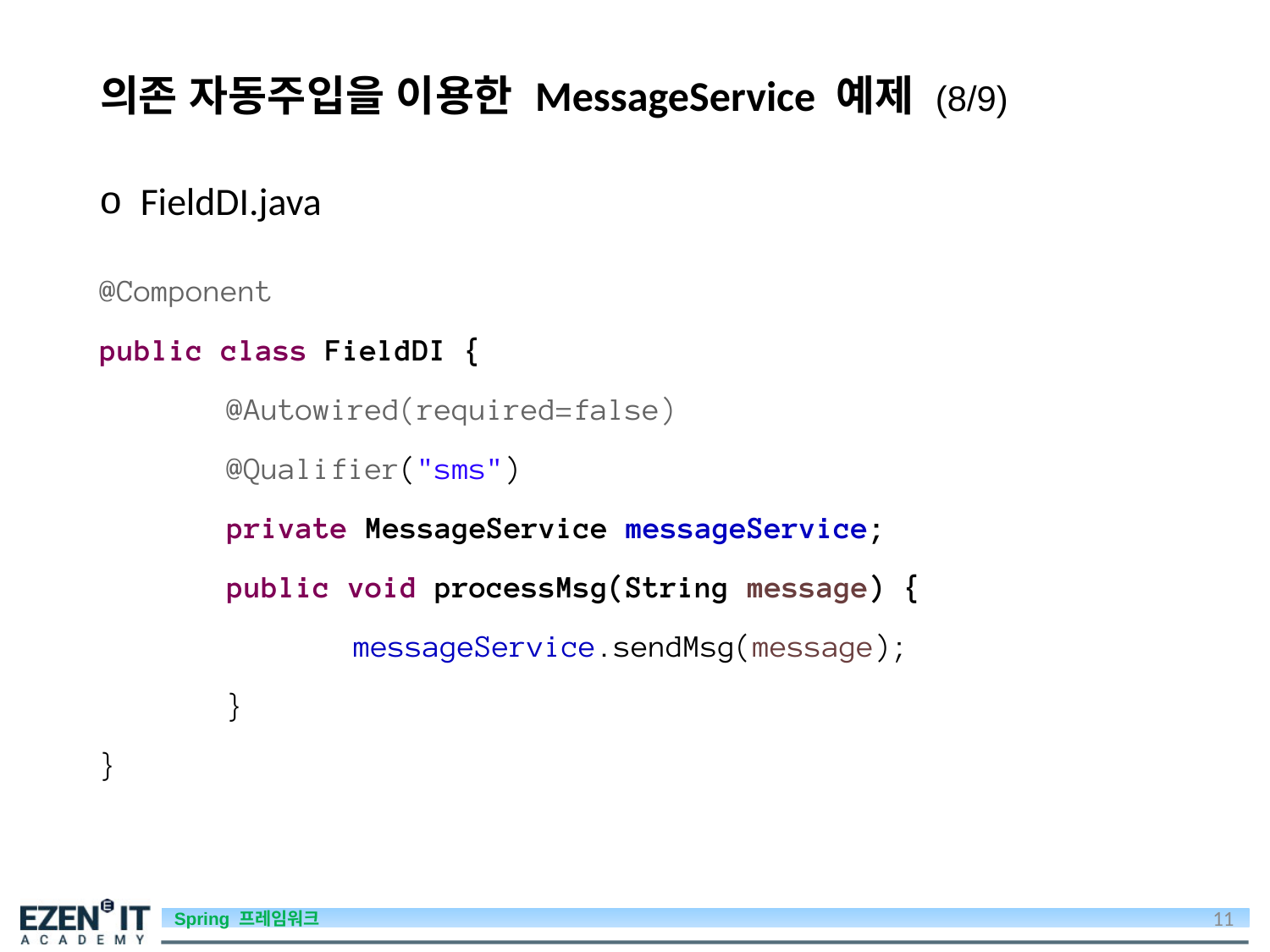

# 의존 자동주입을 이용한 MessageService 예제 (8/9)
 FieldDI.java

@Component
public class FieldDI {
	@Autowired(required=false)
	@Qualifier("sms")
	private MessageService messageService;
	public void processMsg(String message) {
		messageService.sendMsg(message);
	}
}
11